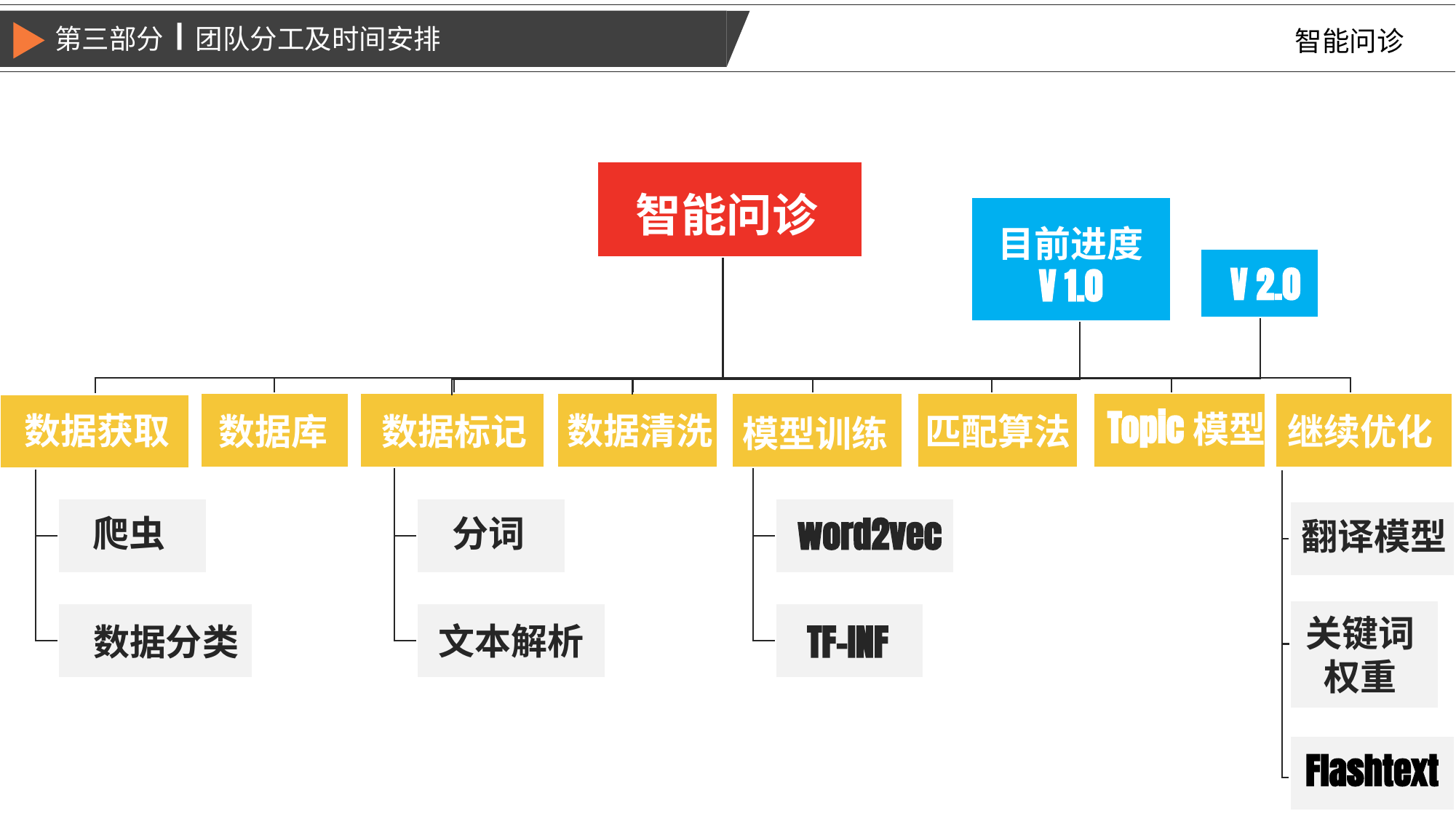

第三部分 | 团队分工及时间安排
智能问诊

智能问诊

目前进度
V 1.0

V 2.0

标题

Topic模型
数据清洗
数据获取
数据库
数据标记
匹配算法
继续优化
模型训练

分词
爬虫
word2vec
翻译模型

关键词
权重
文本解析
数据分类
TF-INF

Flashtext